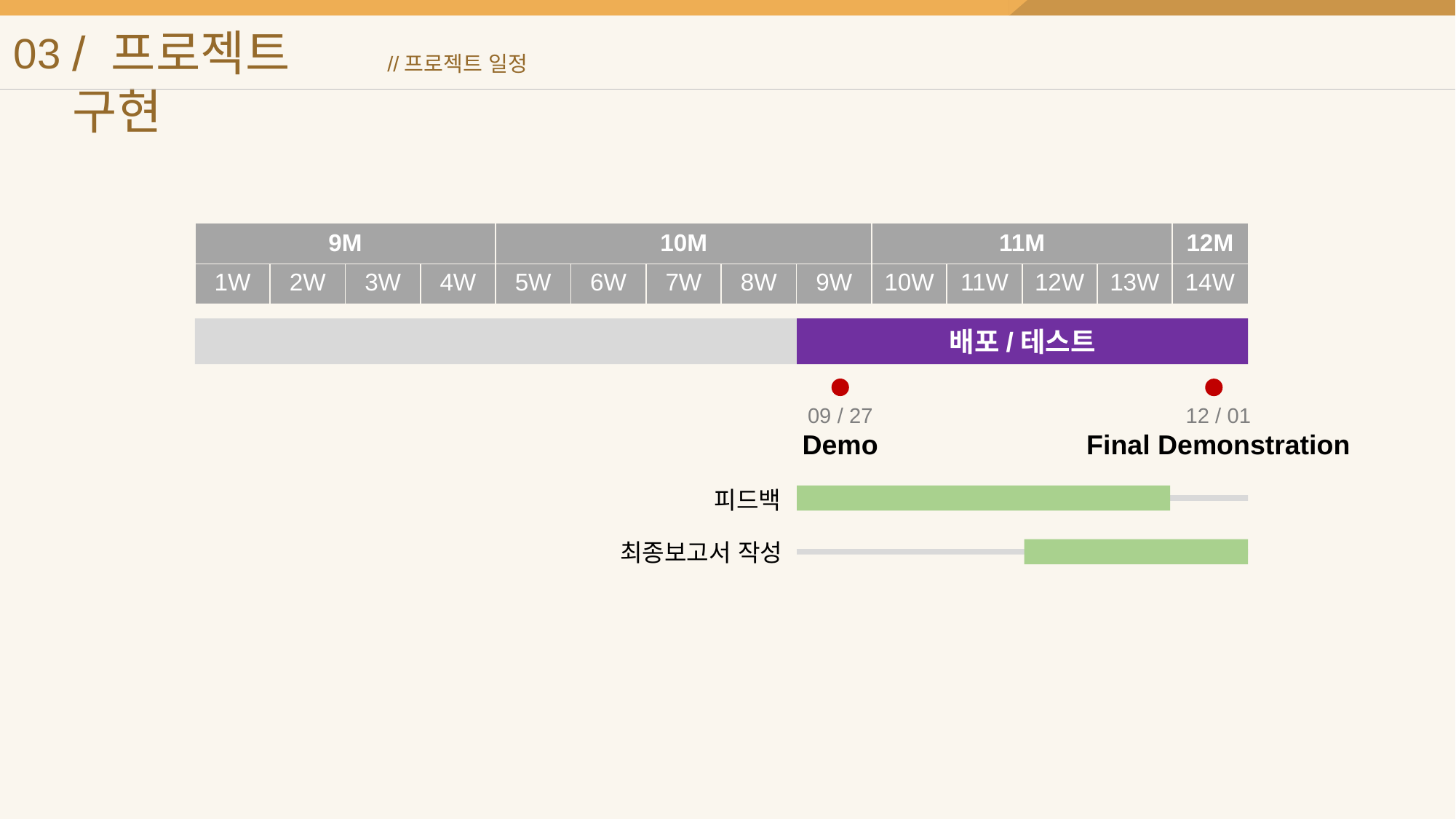

/ 프로젝트 구현
03
//프로젝트 일정
| 9M |  |  |  | 10M |  |  |  |  | 11M |  |  |  | 12M |
| --- | --- | --- | --- | --- | --- | --- | --- | --- | --- | --- | --- | --- | --- |
| 1W | 2W | 3W | 4W | 5W | 6W | 7W | 8W | 9W | 10W | 11W | 12W | 13W | 14W |

배포/테스트

09 / 27
Demo

12 / 01
Final Demonstration
피드백

최종보고서 작성